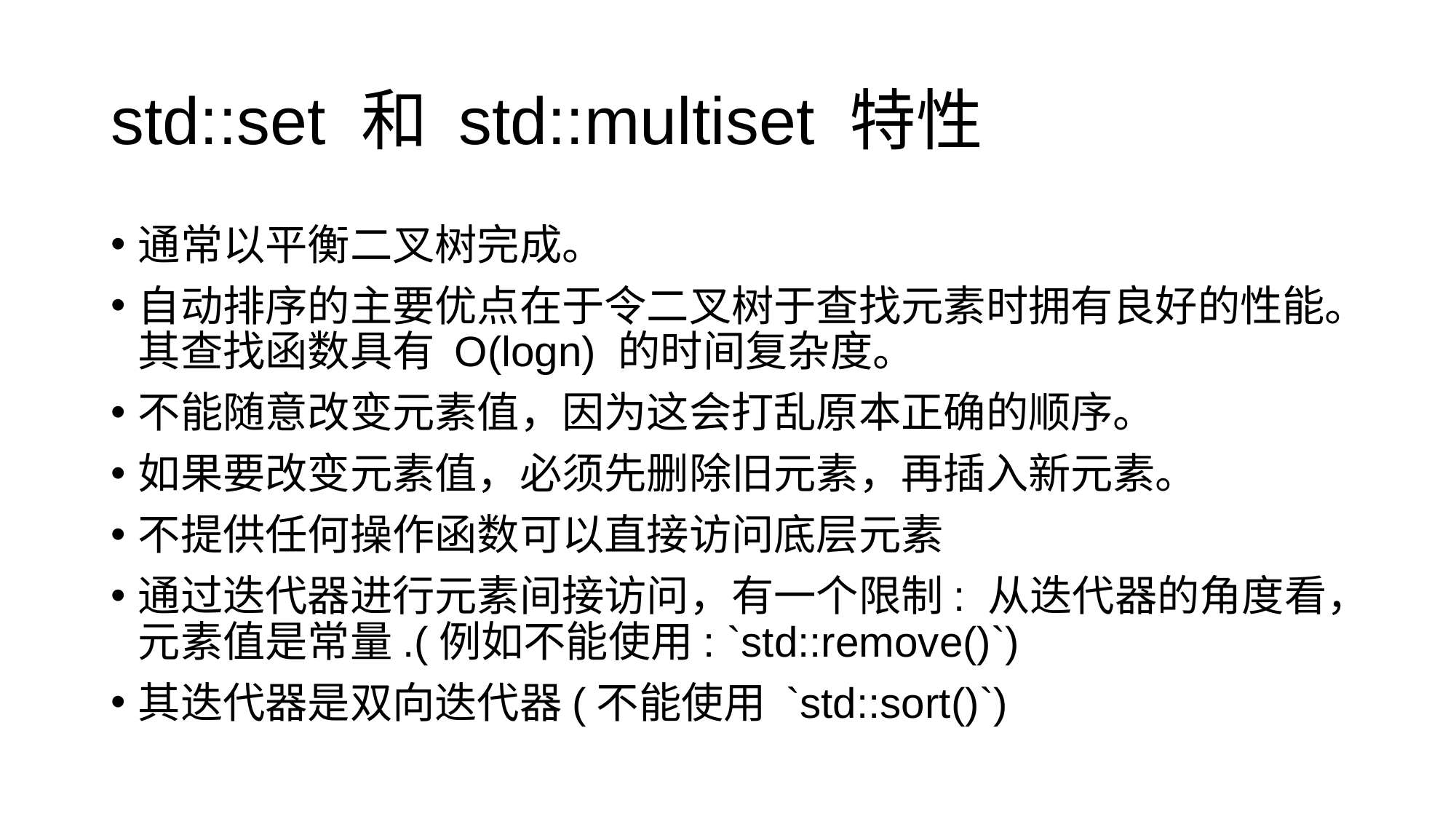

# std::set 和 std::multiset 特性
通常以平衡二叉树完成。
自动排序的主要优点在于令二叉树于查找元素时拥有良好的性能。其查找函数具有 O(logn) 的时间复杂度。
不能随意改变元素值，因为这会打乱原本正确的顺序。
如果要改变元素值，必须先删除旧元素，再插入新元素。
不提供任何操作函数可以直接访问底层元素
通过迭代器进行元素间接访问，有一个限制: 从迭代器的角度看，元素值是常量.(例如不能使用: `std::remove()`)
其迭代器是双向迭代器(不能使用 `std::sort()`)